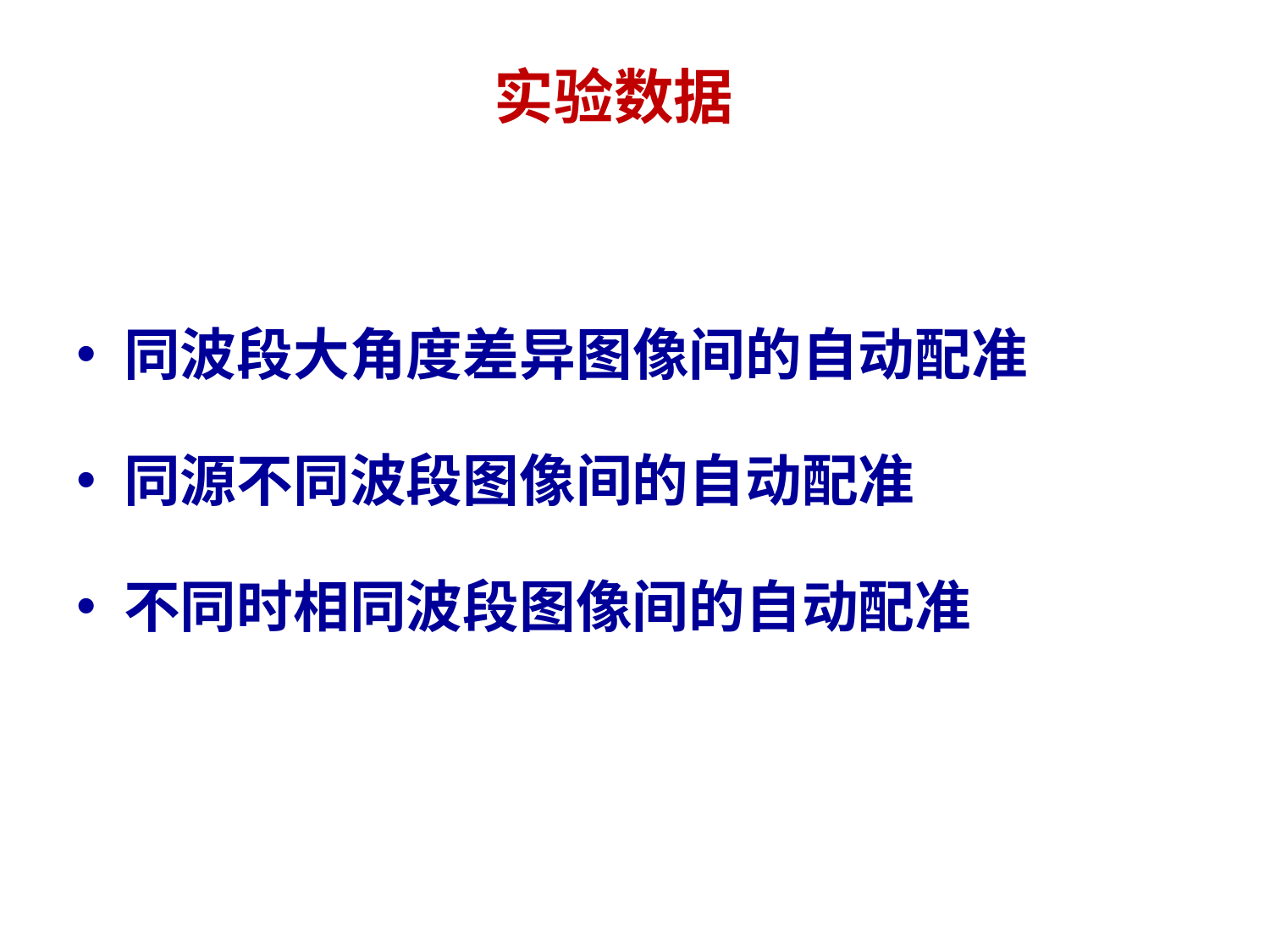

# 实验数据
同波段大角度差异图像间的自动配准
同源不同波段图像间的自动配准
不同时相同波段图像间的自动配准